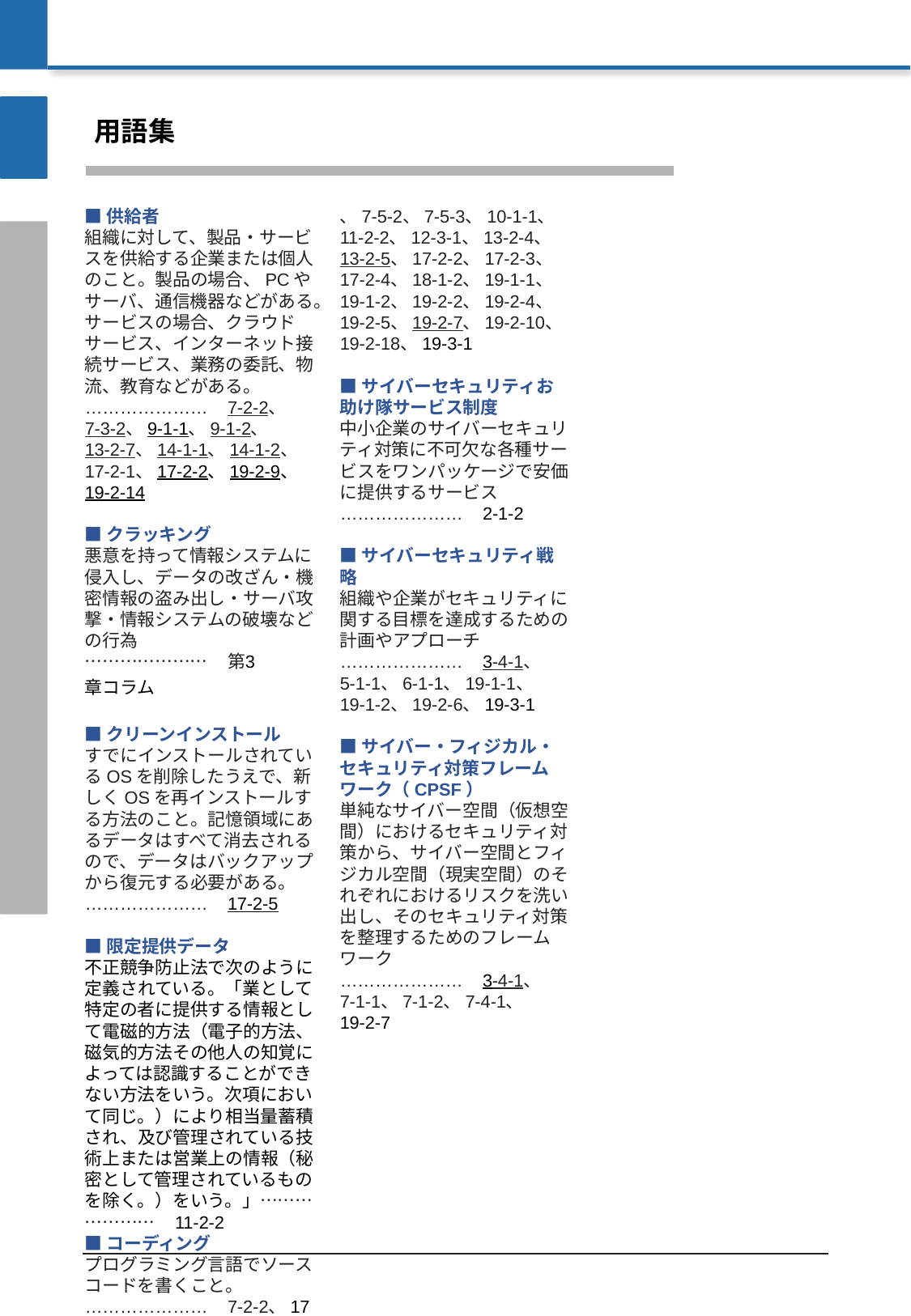

用語集
■供給者
組織に対して、製品・サービスを供給する企業または個人のこと。製品の場合、PCやサーバ、通信機器などがある。サービスの場合、クラウドサービス、インターネット接続サービス、業務の委託、物流、教育などがある。
…………………    7-2-2、7-3-2、9-1-1、9-1-2、13-2-7、14-1-1、14-1-2、17-2-1、17-2-2、19-2-9、19-2-14

■クラッキング
悪意を持って情報システムに侵入し、データの改ざん・機密情報の盗み出し・サーバ攻撃・情報システムの破壊などの行為
…………………    第3章コラム

■クリーンインストール
すでにインストールされているOSを削除したうえで、新しくOSを再インストールする方法のこと。記憶領域にあるデータはすべて消去されるので、データはバックアップから復元する必要がある。
…………………    17-2-5

■限定提供データ
不正競争防止法で次のように定義されている。「業として特定の者に提供する情報として電磁的方法（電子的方法、磁気的方法その他人の知覚によっては認識することができない方法をいう。次項において同じ。）により相当量蓄積され、及び管理されている技術上または営業上の情報（秘密として管理されているものを除く。）をいう。」…………………    11-2-2
■コーディング
プログラミング言語でソースコードを書くこと。
…………………    7-2-2、17-1-1、17-1-2、17-2-1、19-2-17

■個人情報保護委員会
個人情報の有用性を考慮しながらも、個人の権利や利益を保護するために、個人情報の適切な取扱を確保することを任務とする、独立した機関のこと。個人情報保護法およびマイナンバー法に基づき、個人情報の保護に関する基本方針の策定・推進や個人情報などの取扱に関する監視・監督、認定個人情報保護団体に関する事務などの業務を行う行政機関（組織的には内閣府の外局）
…………………    2-2-3、5-2-1、6-2-1、8-1-2、14-1-2

■サイバー攻撃
インターネットを通じて、別の企業や組織、ときに国家を攻撃する行為の総称。対象は、個人が所有するパソコンやスマートフォンから、企業のサーバやデータベース、国の重要インフラまで様々である。ネット社会となった現代では、インターネット空間をサイバー空間と呼ぶ。サイバー空間において、敵対する国家、企業、集団、個人などを攻撃する行為やその防御をサイバー戦争と呼ぶこともある。
…………………    2-1-2、2-1-3、2-2-2、2-2-5、2-3-2、3-1-1、3-4-1、4-3-1、4-3-2、5-2-2、5-2-3、6-1-1、6-1-2、6-1-3、7-1-1、7-1-2、7-3-1、7-4-1、7-5-1、7-5-2、7-5-3、10-1-1、11-2-2、12-3-1、13-2-4、13-2-5、17-2-2、17-2-3、17-2-4、18-1-2、19-1-1、19-1-2、19-2-2、19-2-4、19-2-5、19-2-7、19-2-10、19-2-18、19-3-1

■サイバーセキュリティお助け隊サービス制度
中小企業のサイバーセキュリティ対策に不可欠な各種サービスをワンパッケージで安価に提供するサービス
…………………    2-1-2

■サイバーセキュリティ戦略
組織や企業がセキュリティに関する目標を達成するための計画やアプローチ
…………………    3-4-1、5-1-1、6-1-1、19-1-1、19-1-2、19-2-6、19-3-1

■サイバー・フィジカル・セキュリティ対策フレームワーク（CPSF）
単純なサイバー空間（仮想空間）におけるセキュリティ対策から、サイバー空間とフィジカル空間（現実空間）のそれぞれにおけるリスクを洗い出し、そのセキュリティ対策を整理するためのフレームワーク
…………………    3-4-1、7-1-1、7-1-2、7-4-1、19-2-7